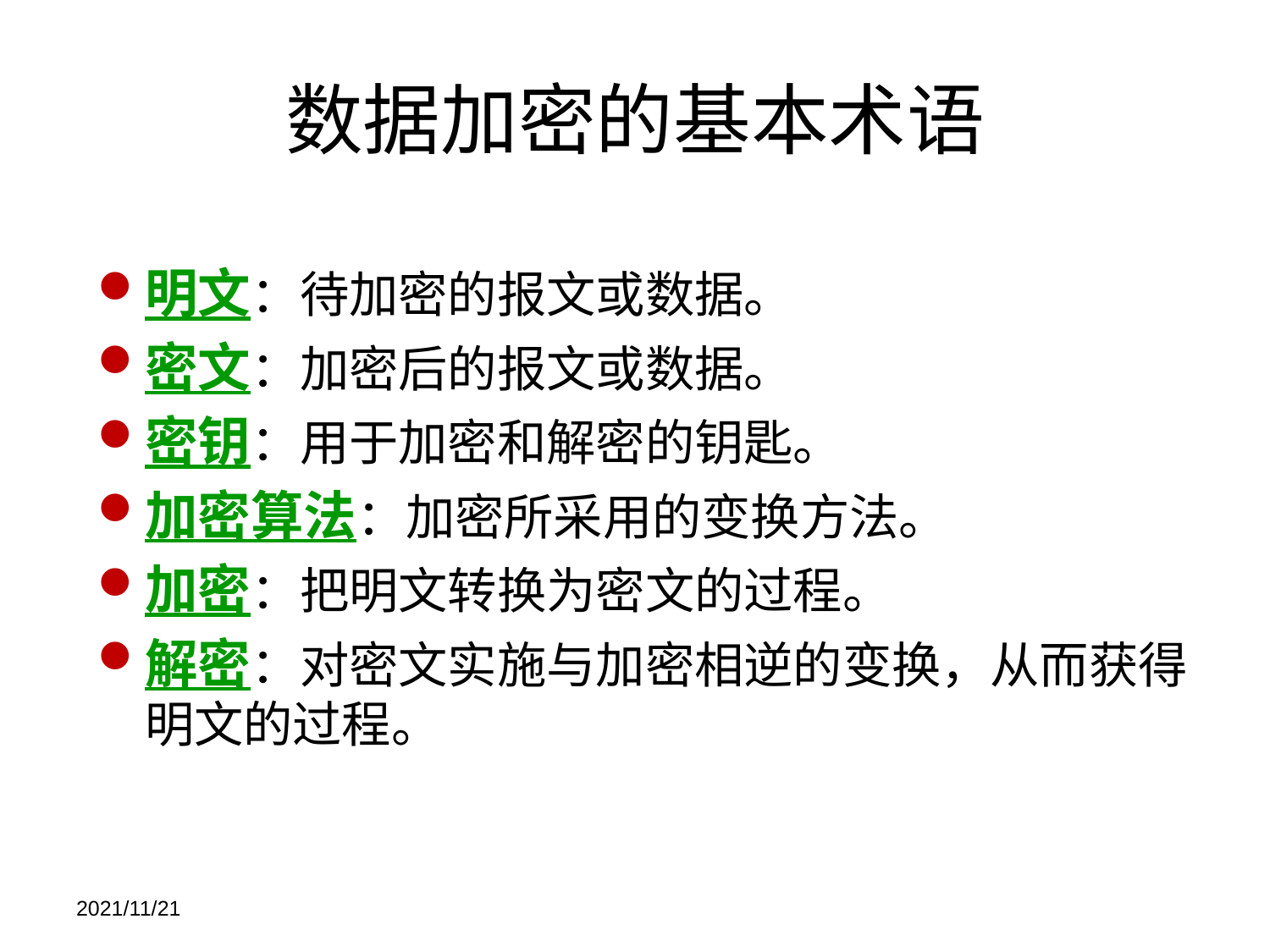

# 数据加密的基本术语
明文：待加密的报文或数据。
密文：加密后的报文或数据。
密钥：用于加密和解密的钥匙。
加密算法：加密所采用的变换方法。
加密：把明文转换为密文的过程。
解密：对密文实施与加密相逆的变换，从而获得明文的过程。

2021/11/21